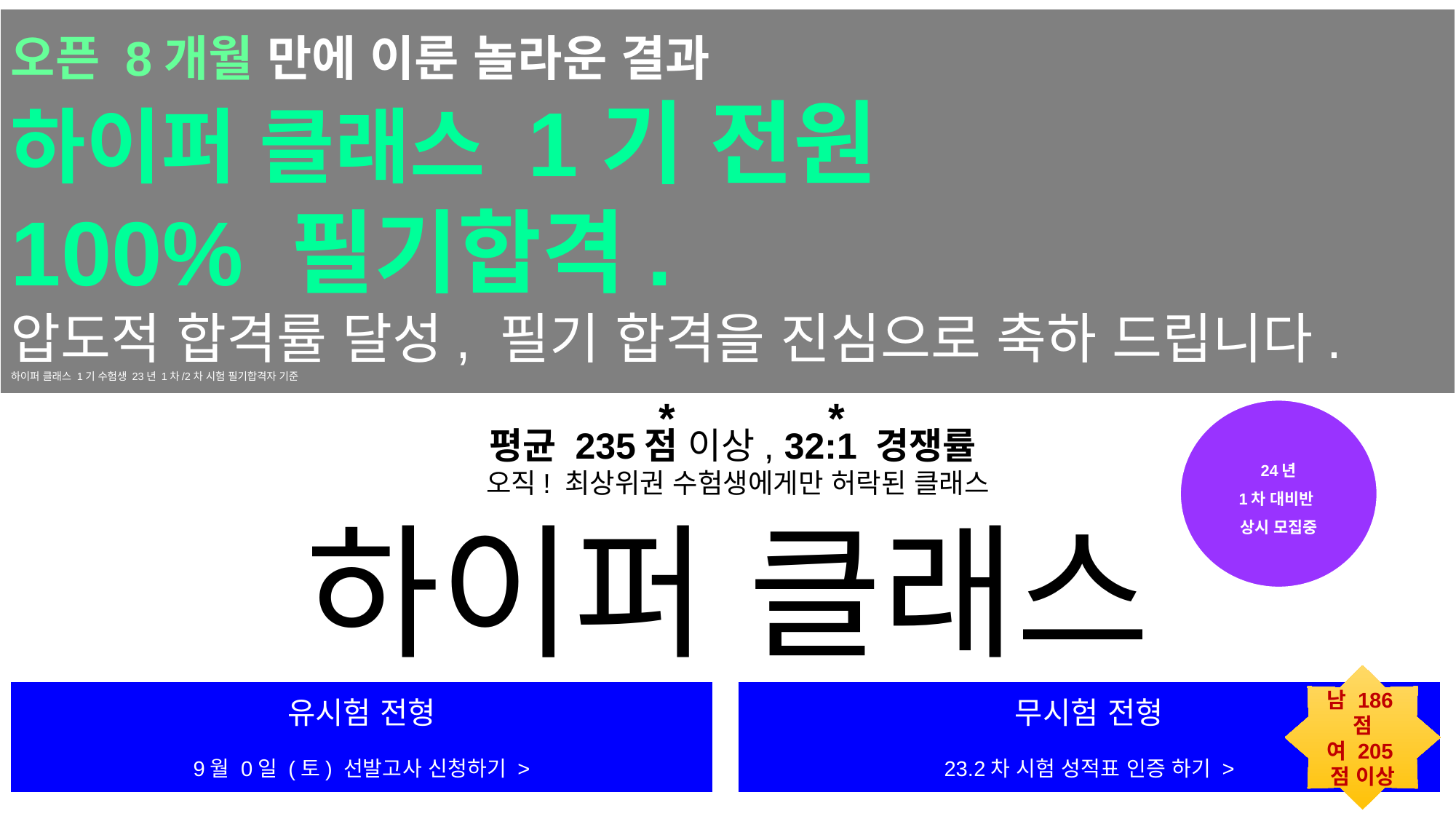

오픈 8개월 만에 이룬 놀라운 결과
하이퍼 클래스 1기 전원
100% 필기합격.
압도적 합격률 달성, 필기 합격을 진심으로 축하 드립니다.
하이퍼 클래스 1기 수험생 23년 1차/2차 시험 필기합격자 기준
Section1
링크2개
*
*
24년
1차 대비반
상시 모집중
평균 235점 이상, 32:1 경쟁률
오직! 최상위권 수험생에게만 허락된 클래스
하이퍼 클래스
남 186점
여 205점 이상
유시험 전형

9월 0일 (토) 선발고사 신청하기 >
무시험 전형

23.2차 시험 성적표 인증 하기 >